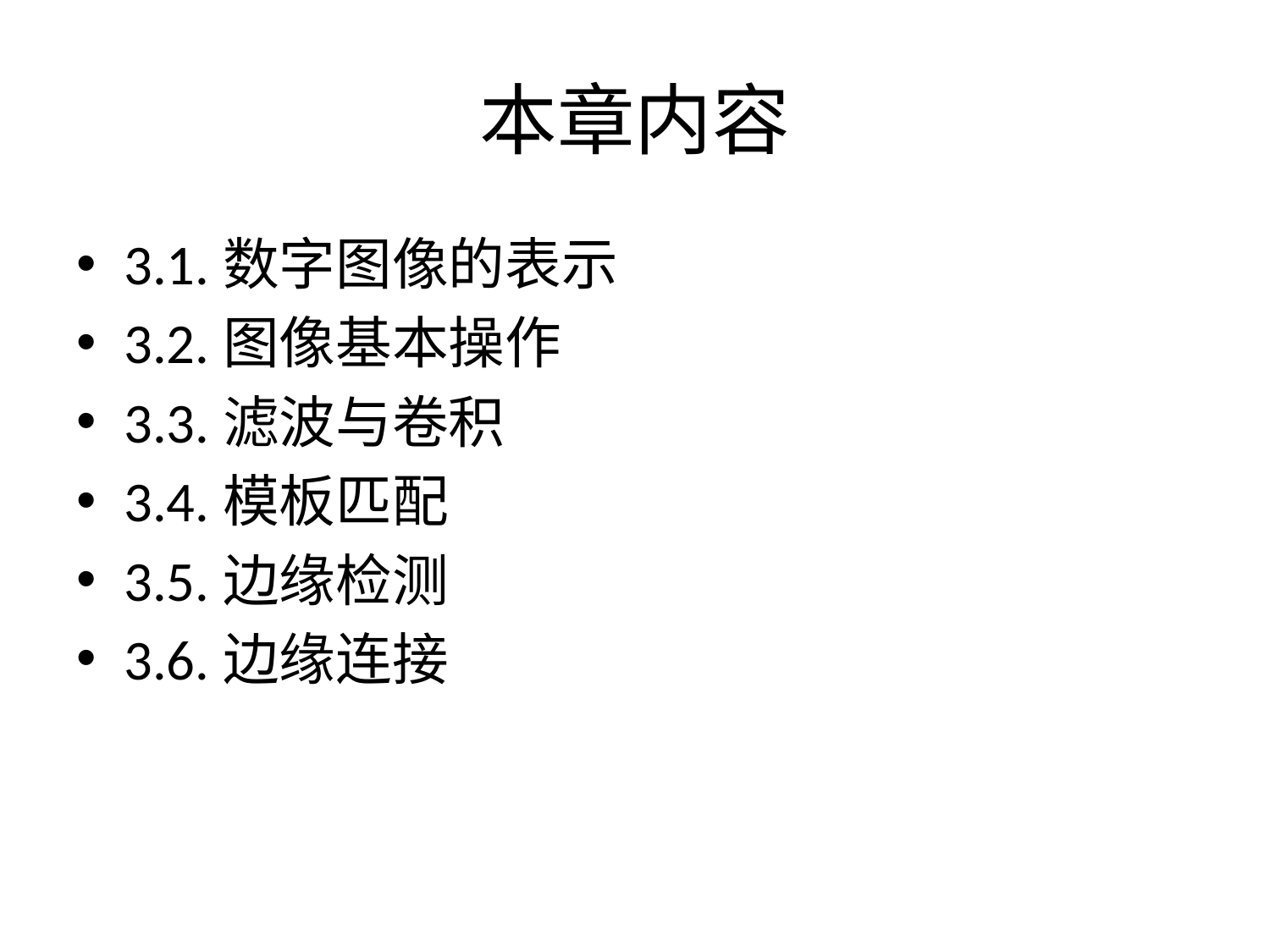

# 本章内容
3.1.数字图像的表示
3.2.图像基本操作
3.3.滤波与卷积
3.4.模板匹配
3.5.边缘检测
3.6.边缘连接